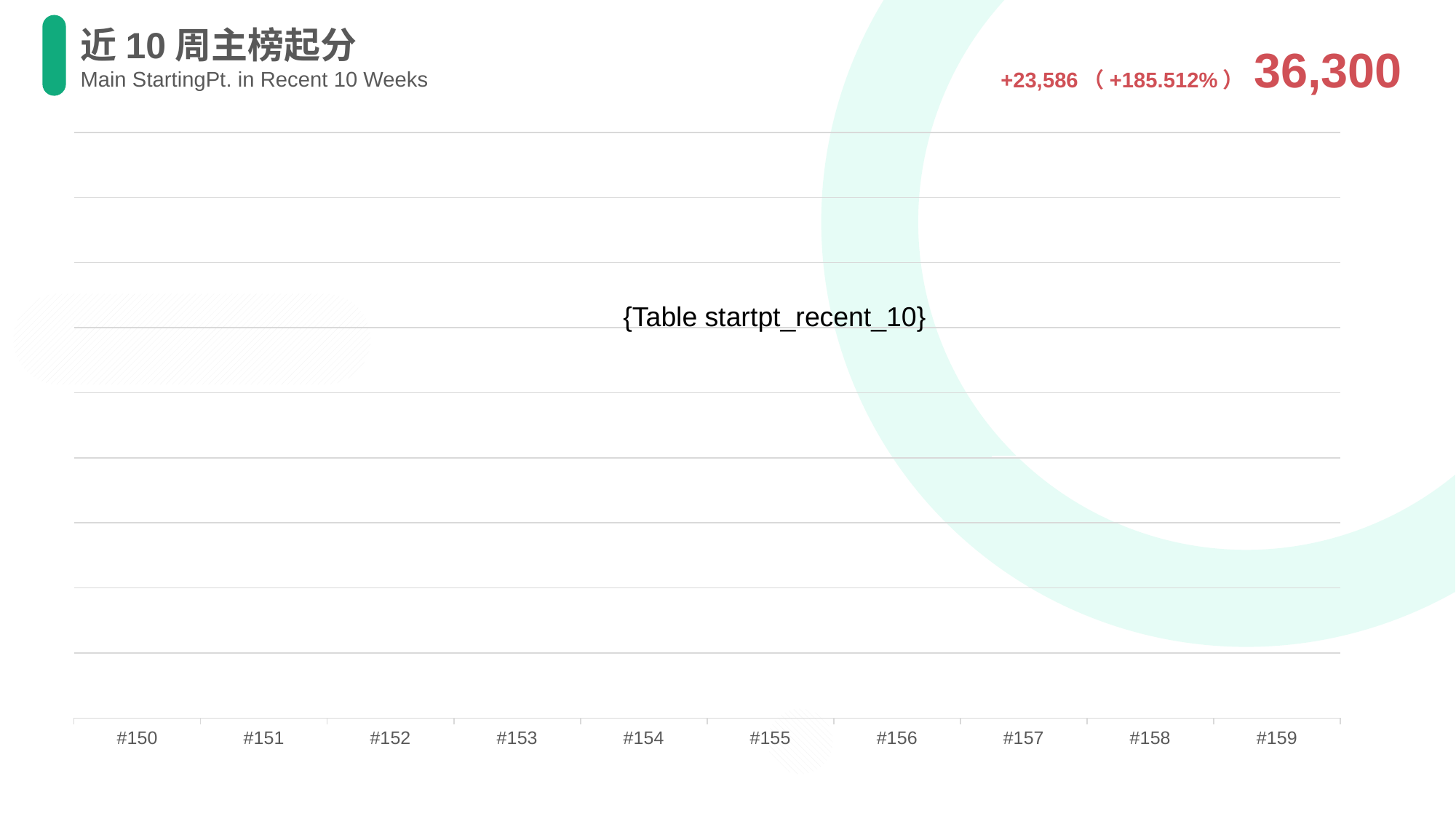

近10周主榜起分
Main StartingPt. in Recent 10 Weeks
+23,586（+185.512%） 36,300

[unsupported chart]

{Table startpt_recent_10}